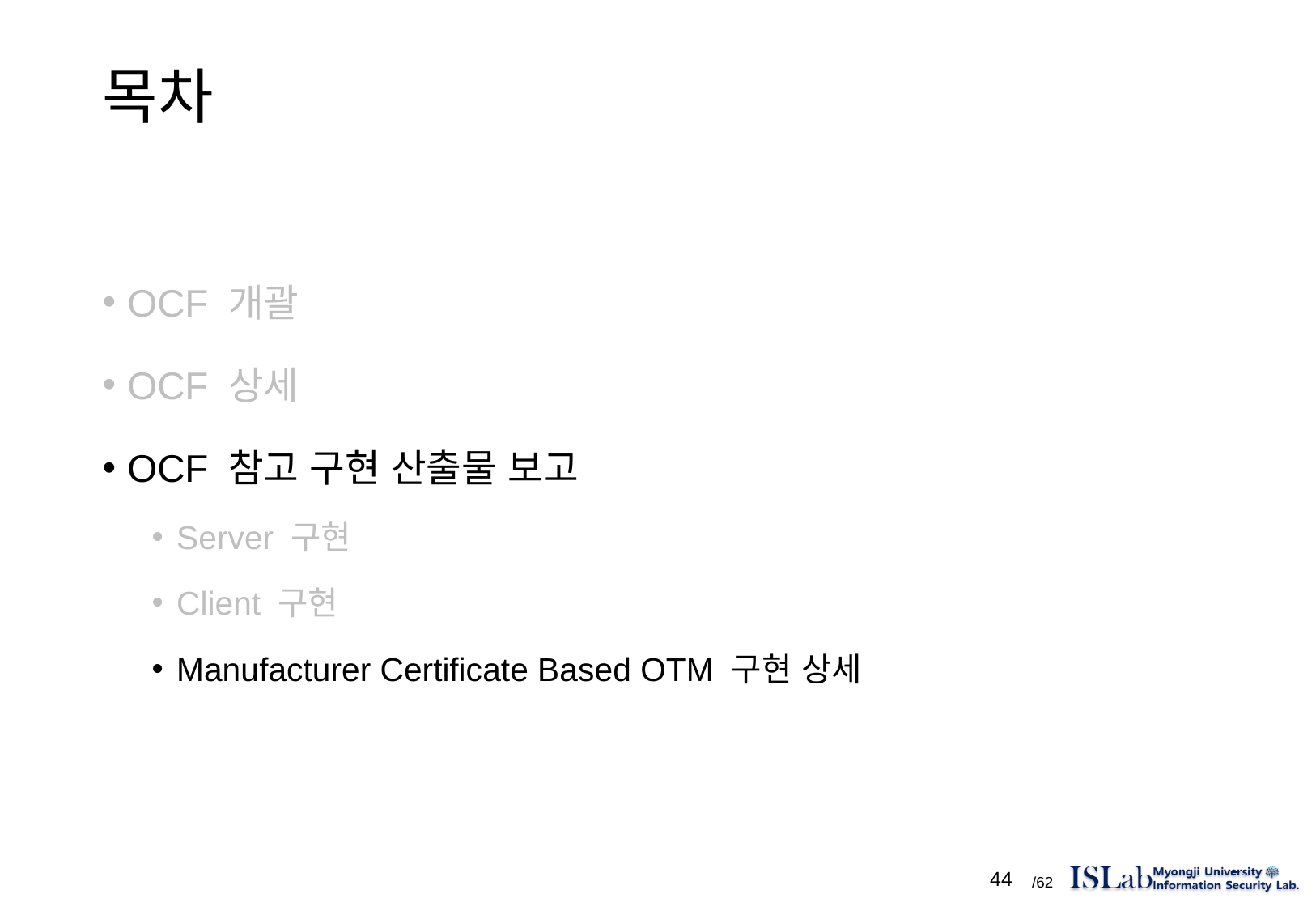

# 목차
OCF 개괄
OCF 상세
OCF 참고 구현 산출물 보고
Server 구현
Client 구현
Manufacturer Certificate Based OTM 구현 상세

 44